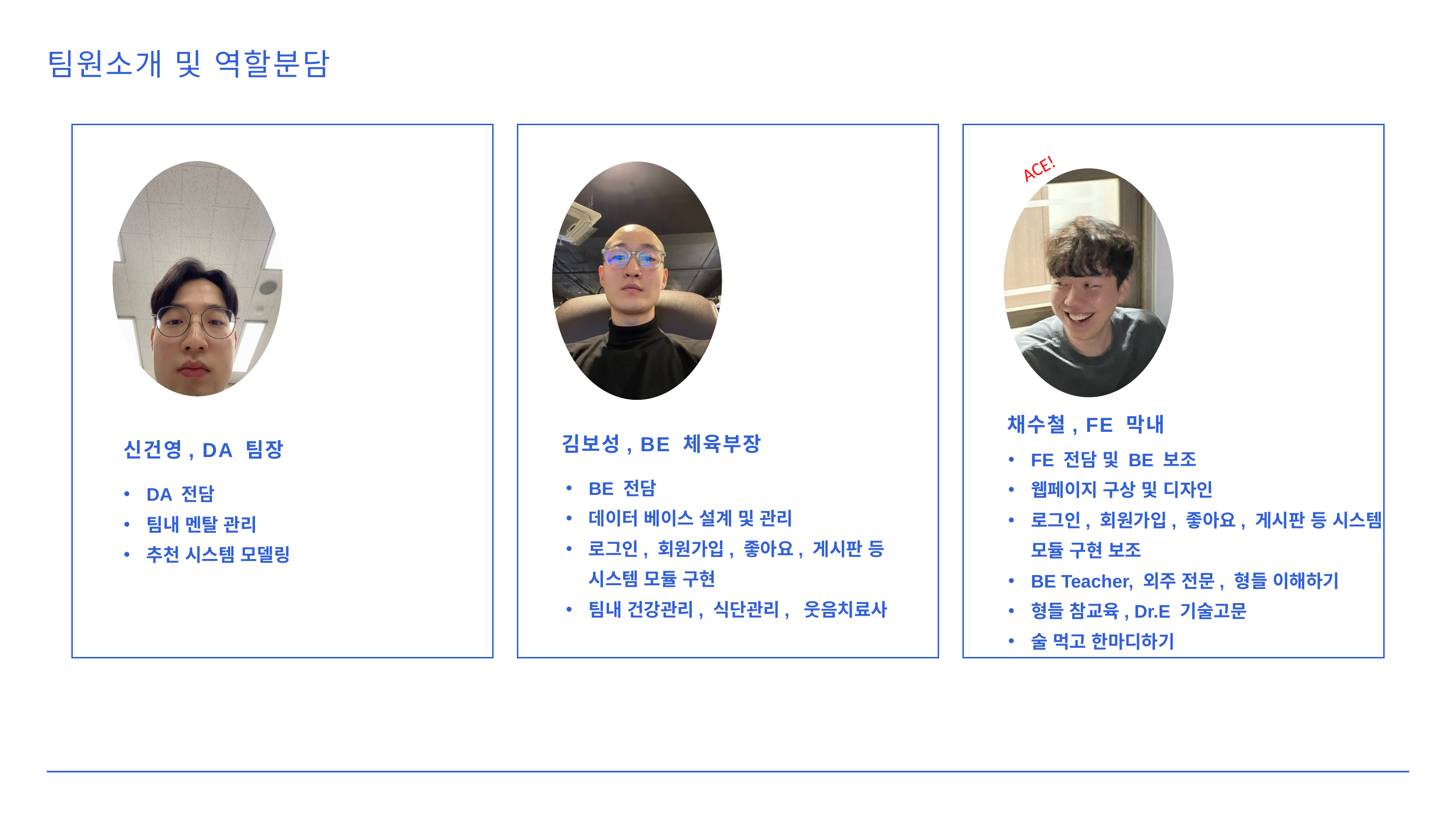

팀원소개 및 역할분담

ACE!

채수철, FE 막내
김보성, BE 체육부장
신건영, DA 팀장
FE 전담 및 BE 보조
웹페이지 구상 및 디자인
로그인, 회원가입, 좋아요, 게시판 등 시스템 모듈 구현 보조
BE Teacher, 외주 전문, 형들 이해하기
형들 참교육, Dr.E 기술고문
술 먹고 한마디하기
BE 전담
데이터 베이스 설계 및 관리
로그인, 회원가입, 좋아요, 게시판 등 시스템 모듈 구현
팀내 건강관리, 식단관리,  웃음치료사

DA 전담
팀내 멘탈 관리
추천 시스템 모델링